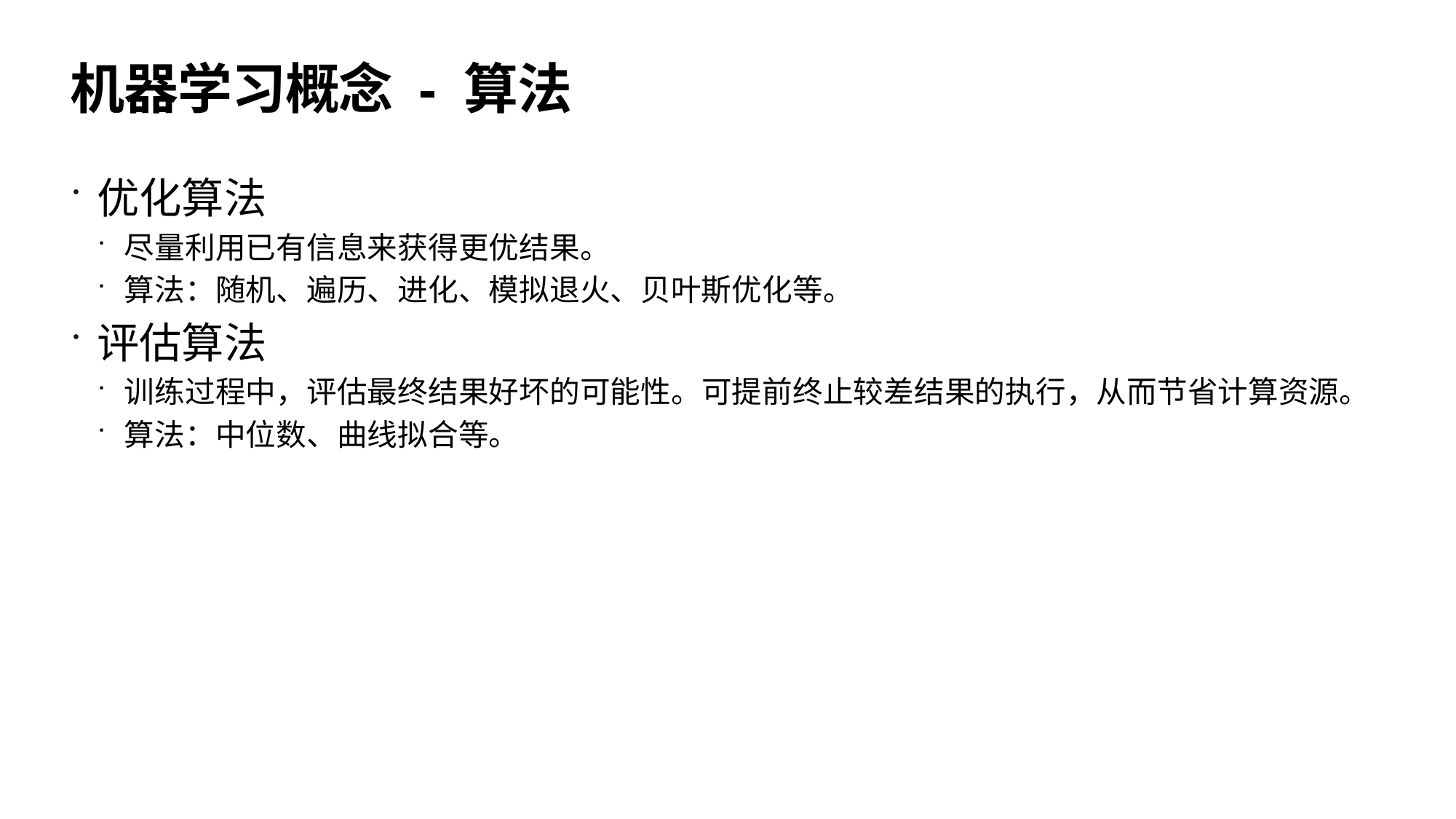

# 机器学习概念 - 算法
优化算法
尽量利用已有信息来获得更优结果。
算法：随机、遍历、进化、模拟退火、贝叶斯优化等。
评估算法
训练过程中，评估最终结果好坏的可能性。可提前终止较差结果的执行，从而节省计算资源。
算法：中位数、曲线拟合等。